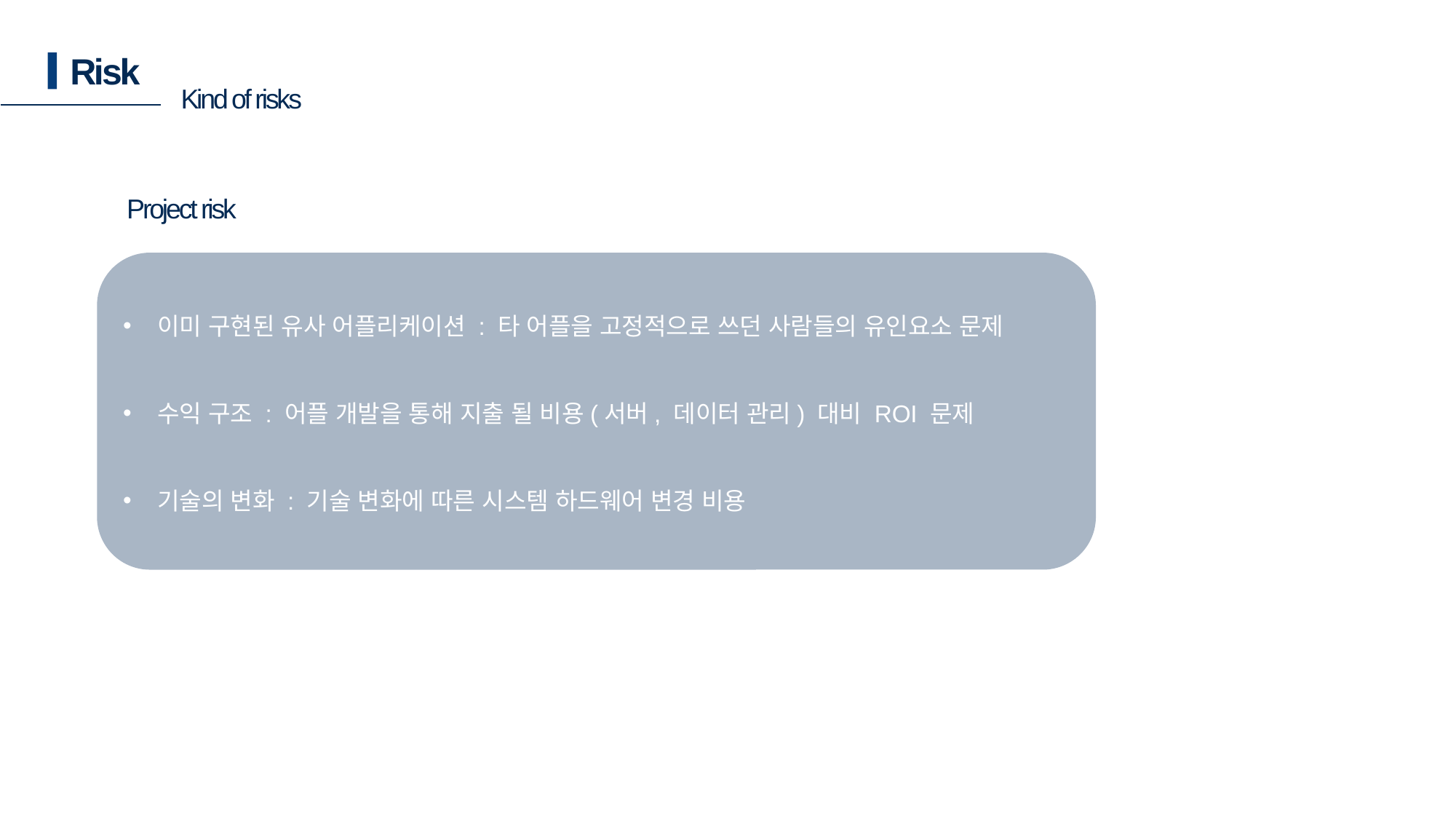

Risk

Kind of risks
Project risk

이미 구현된 유사 어플리케이션 : 타 어플을 고정적으로 쓰던 사람들의 유인요소 문제

수익 구조 : 어플 개발을 통해 지출 될 비용(서버, 데이터 관리) 대비 ROI 문제

기술의 변화 : 기술 변화에 따른 시스템 하드웨어 변경 비용